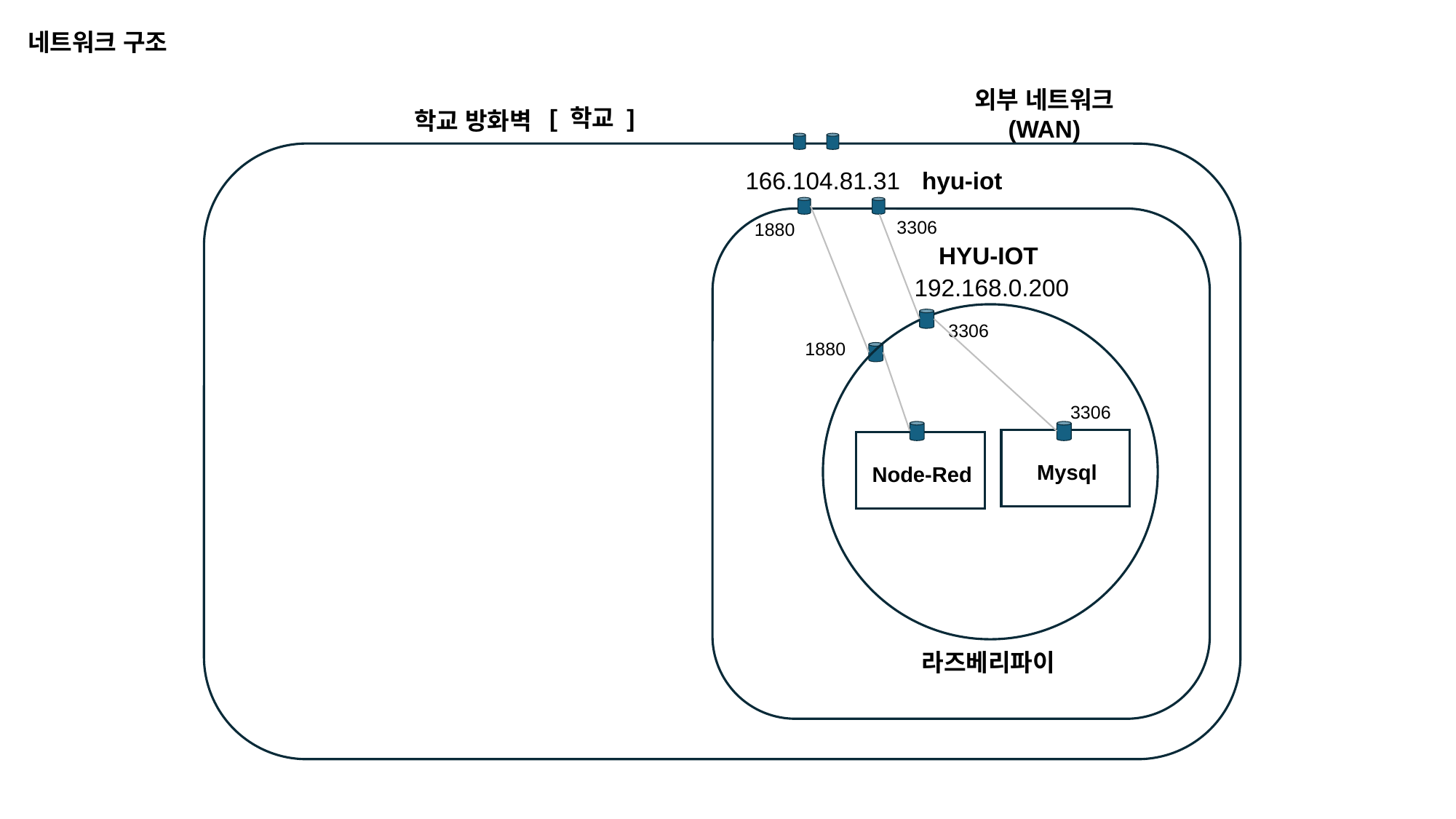

네트워크 구조
외부 네트워크
(WAN)
[ 학교 ]
학교 방화벽

166.104.81.31
hyu-iot

3306
1880
HYU-IOT
192.168.0.200

3306
1880

3306

Mysql

Node-Red
라즈베리파이